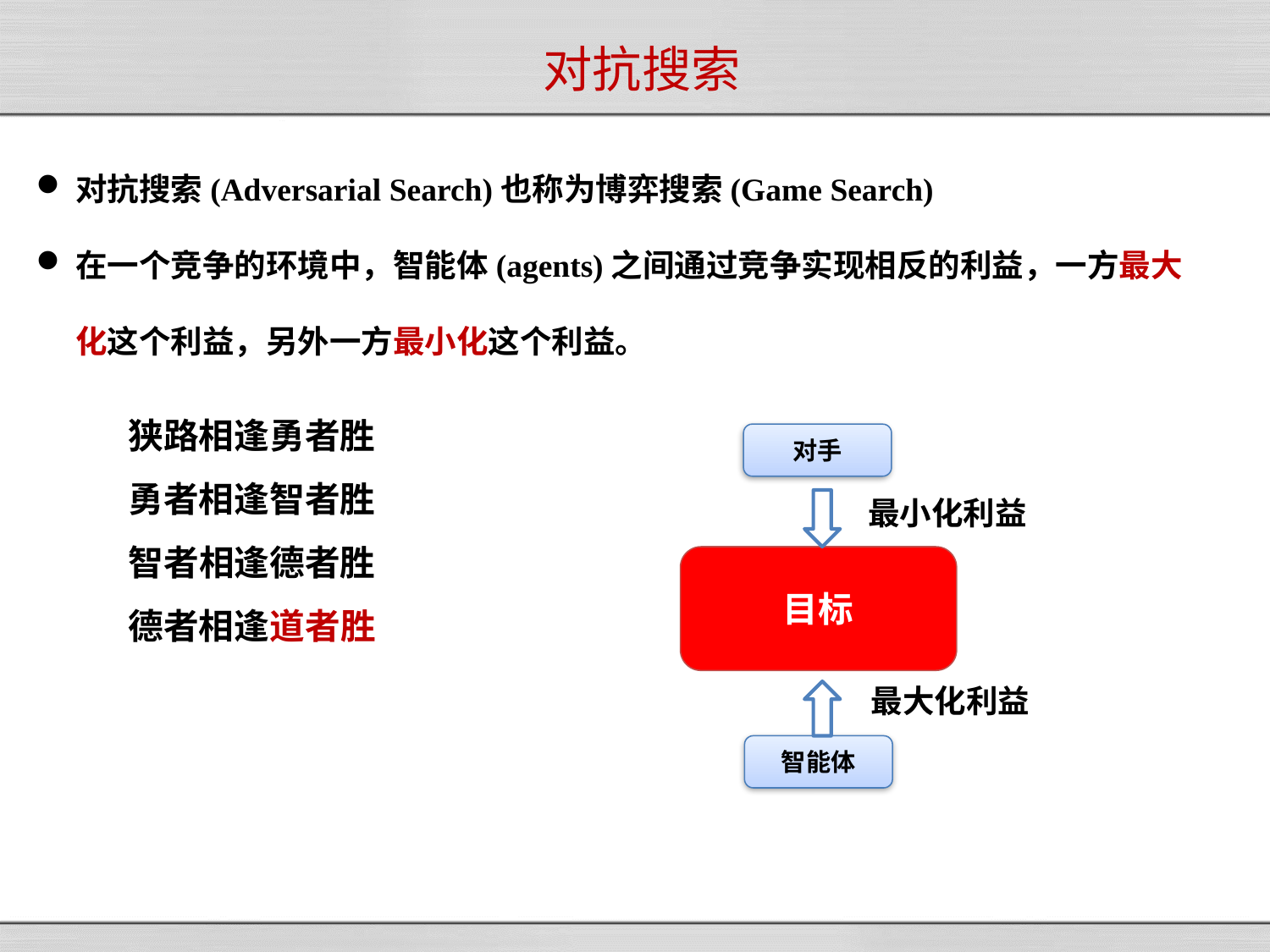

# 对抗搜索
对抗搜索(Adversarial Search)也称为博弈搜索(Game Search)
在一个竞争的环境中，智能体(agents)之间通过竞争实现相反的利益，一方最大化这个利益，另外一方最小化这个利益。

狭路相逢勇者胜
勇者相逢智者胜
智者相逢德者胜
德者相逢道者胜
对手
最小化利益

目标
最大化利益

智能体